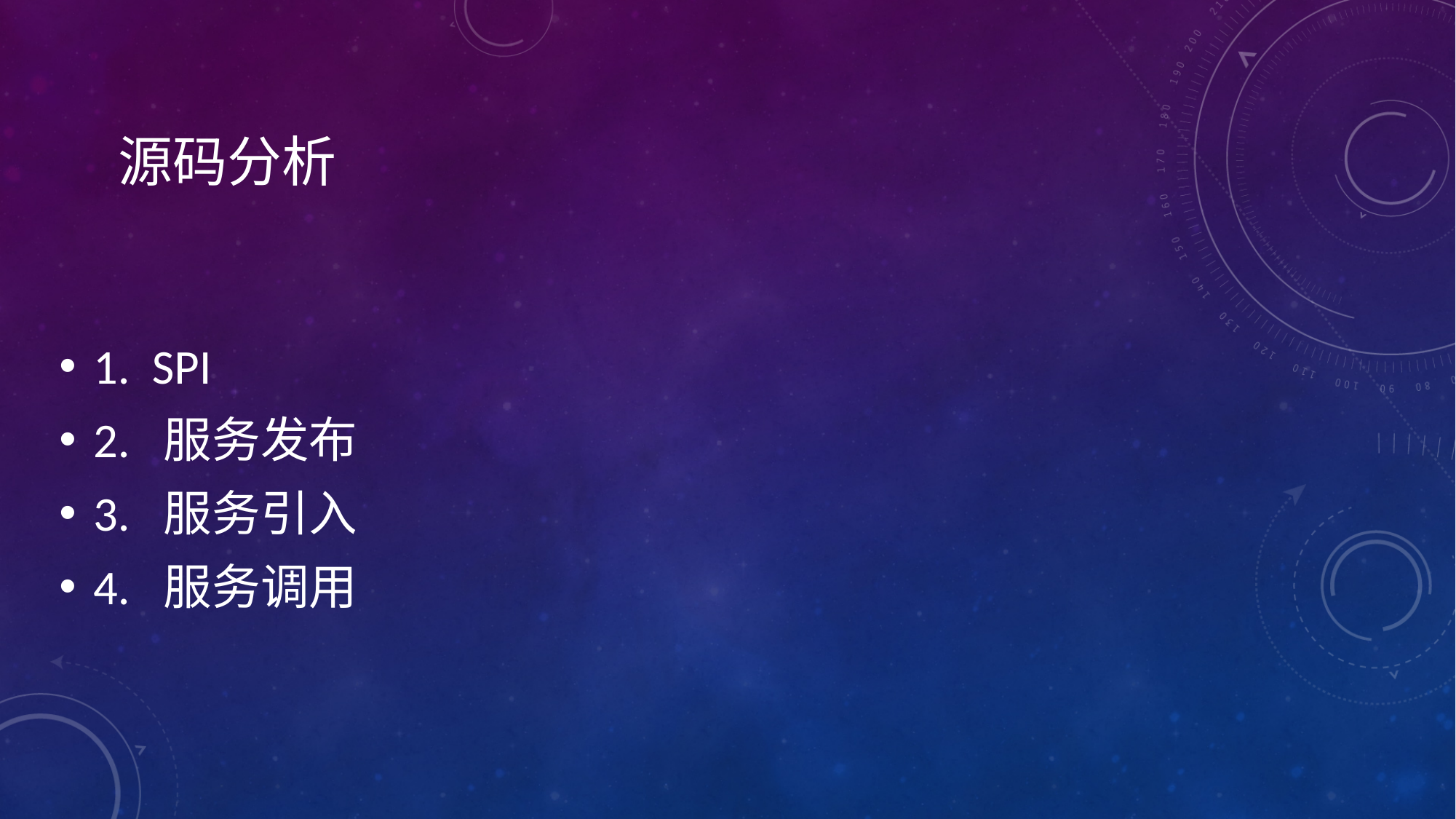

# 源码分析
1.  SPI
2.  服务发布
3.  服务引入
4.  服务调用